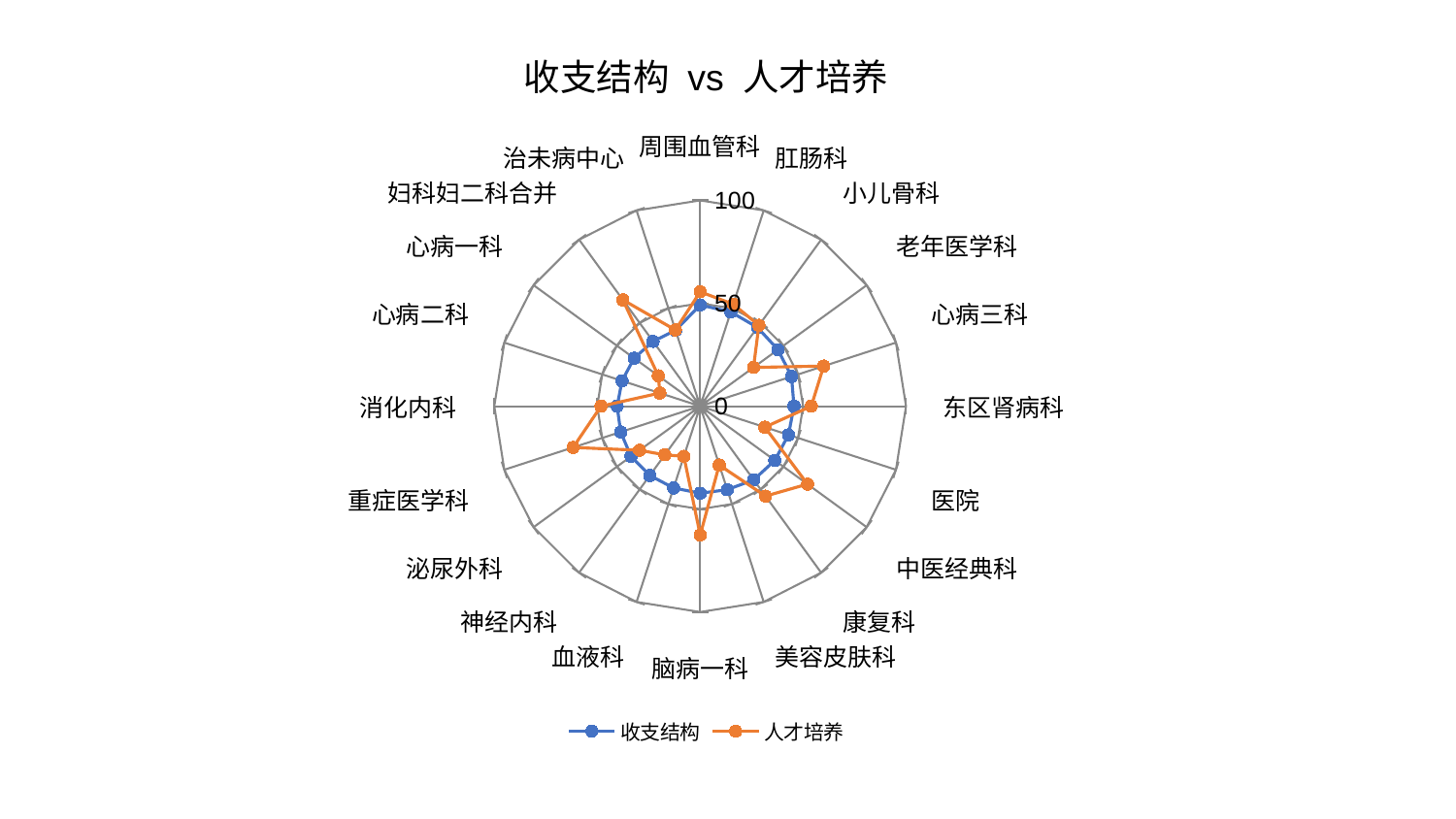

### Chart: 收支结构 vs 人才培养

| Category | 收支结构 | 人才培养 |
|---|---|---|
| 周围血管科 | 49.17870386800844 | 55.576677150684986 |
| 肛肠科 | 48.1761320613123 | 52.077861269383526 |
| 小儿骨科 | 47.345311594841526 | 48.5685148087745 |
| 老年医学科 | 46.74094434122343 | 32.04986403123525 |
| 心病三科 | 46.674918378772084 | 63.1061276958637 |
| 东区肾病科 | 45.590736420961974 | 53.9845157185841 |
| 医院 | 45.12190083528947 | 33.04889291260351 |
| 中医经典科 | 44.840212345838225 | 64.46152830264931 |
| 康复科 | 44.25195963125913 | 54.019301146831445 |
| 美容皮肤科 | 42.67550332474629 | 30.08700699534923 |
| 脑病一科 | 42.296864671971626 | 62.58991034184563 |
| 血液科 | 41.78324089798935 | 25.6379325483714 |
| 神经内科 | 41.60926365399533 | 29.23068378370061 |
| 泌尿外科 | 41.52738914233885 | 36.435073099866166 |
| 重症医学科 | 40.60107044076259 | 64.88834422095063 |
| 消化内科 | 40.33176117972464 | 48.160680033908285 |
| 心病二科 | 39.906932491018544 | 20.601099352626928 |
| 心病一科 | 39.64939481956954 | 25.15139402406317 |
| 妇科妇二科合并 | 38.93839783758429 | 63.860196689818615 |
| 治未病中心 | 38.72789884101734 | 38.95730614381619 |
31